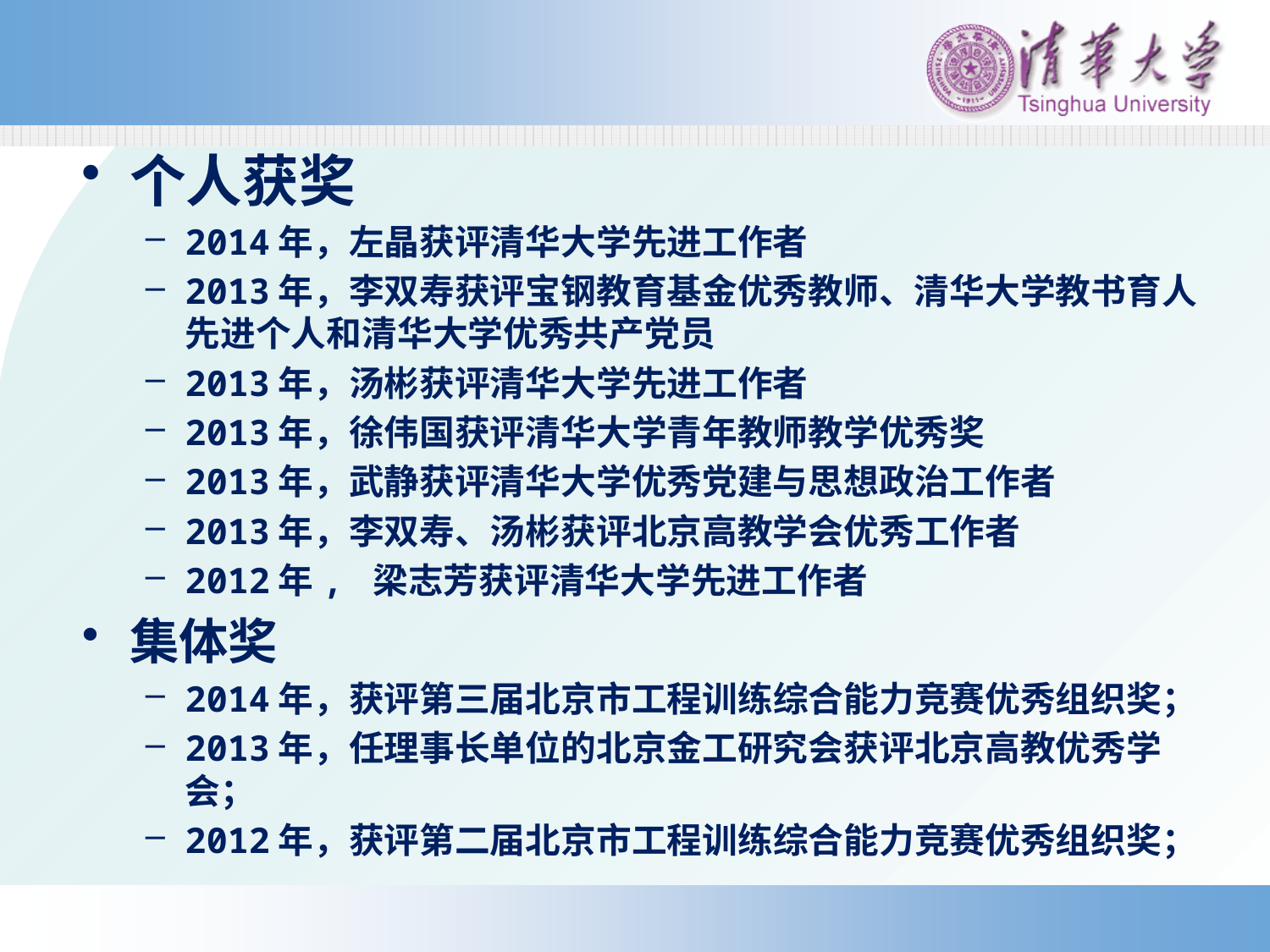

个人获奖
2014年，左晶获评清华大学先进工作者
2013年，李双寿获评宝钢教育基金优秀教师、清华大学教书育人先进个人和清华大学优秀共产党员
2013年，汤彬获评清华大学先进工作者
2013年，徐伟国获评清华大学青年教师教学优秀奖
2013年，武静获评清华大学优秀党建与思想政治工作者
2013年，李双寿、汤彬获评北京高教学会优秀工作者
2012年, 梁志芳获评清华大学先进工作者
集体奖
2014年，获评第三届北京市工程训练综合能力竞赛优秀组织奖；
2013年，任理事长单位的北京金工研究会获评北京高教优秀学会；
2012年，获评第二届北京市工程训练综合能力竞赛优秀组织奖；